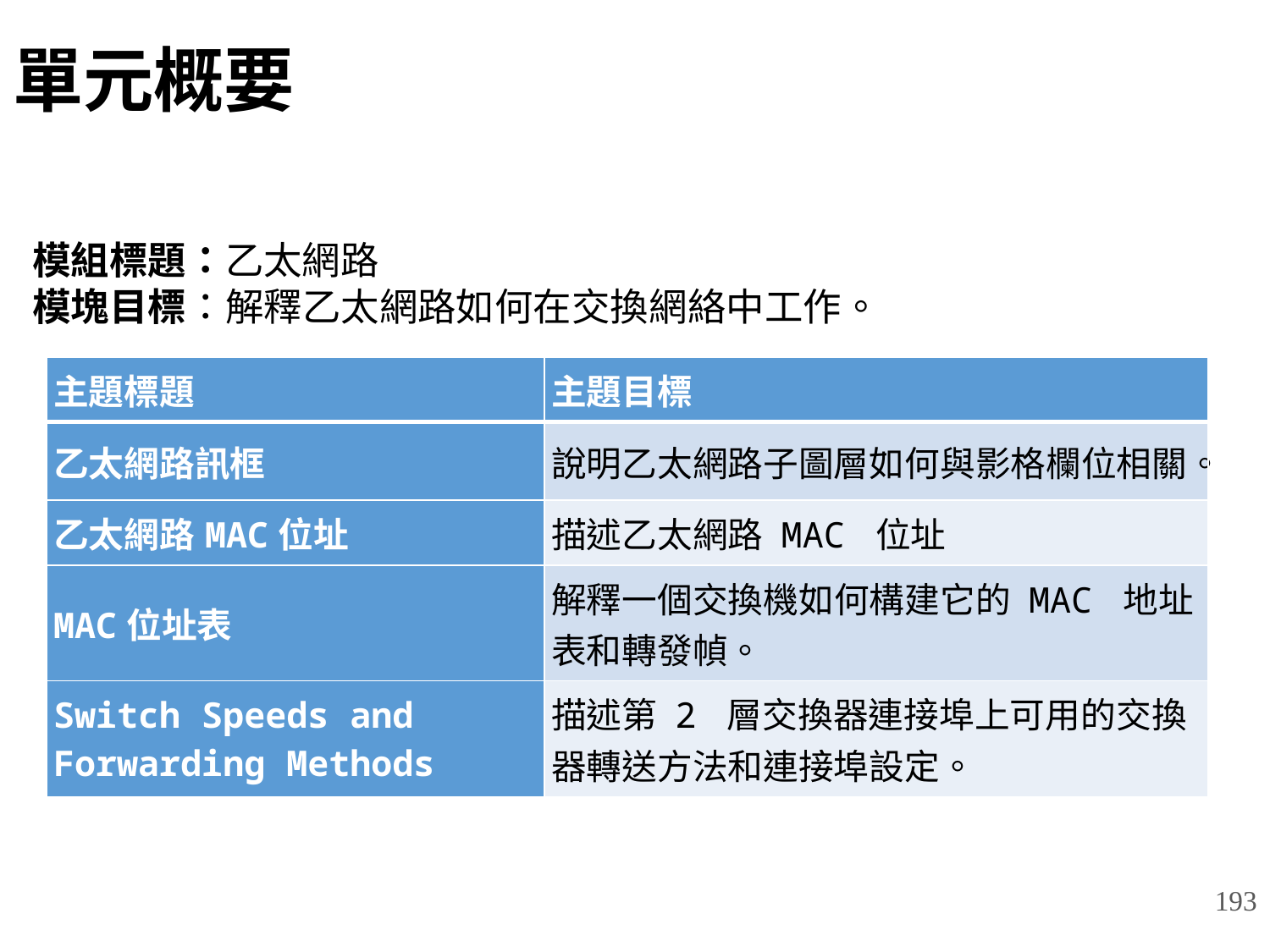

# 單元概要
模組標題：乙太網路
模塊目標：解釋乙太網路如何在交換網絡中工作。

| 主題標題 | 主題目標 |
| --- | --- |
| 乙太網路訊框 | 說明乙太網路子圖層如何與影格欄位相關。 |
| 乙太網路MAC位址 | 描述乙太網路 MAC 位址 |
| MAC位址表 | 解釋一個交換機如何構建它的 MAC 地址表和轉發幀。 |
| Switch Speeds and Forwarding Methods | 描述第 2 層交換器連接埠上可用的交換器轉送方法和連接埠設定。 |
193